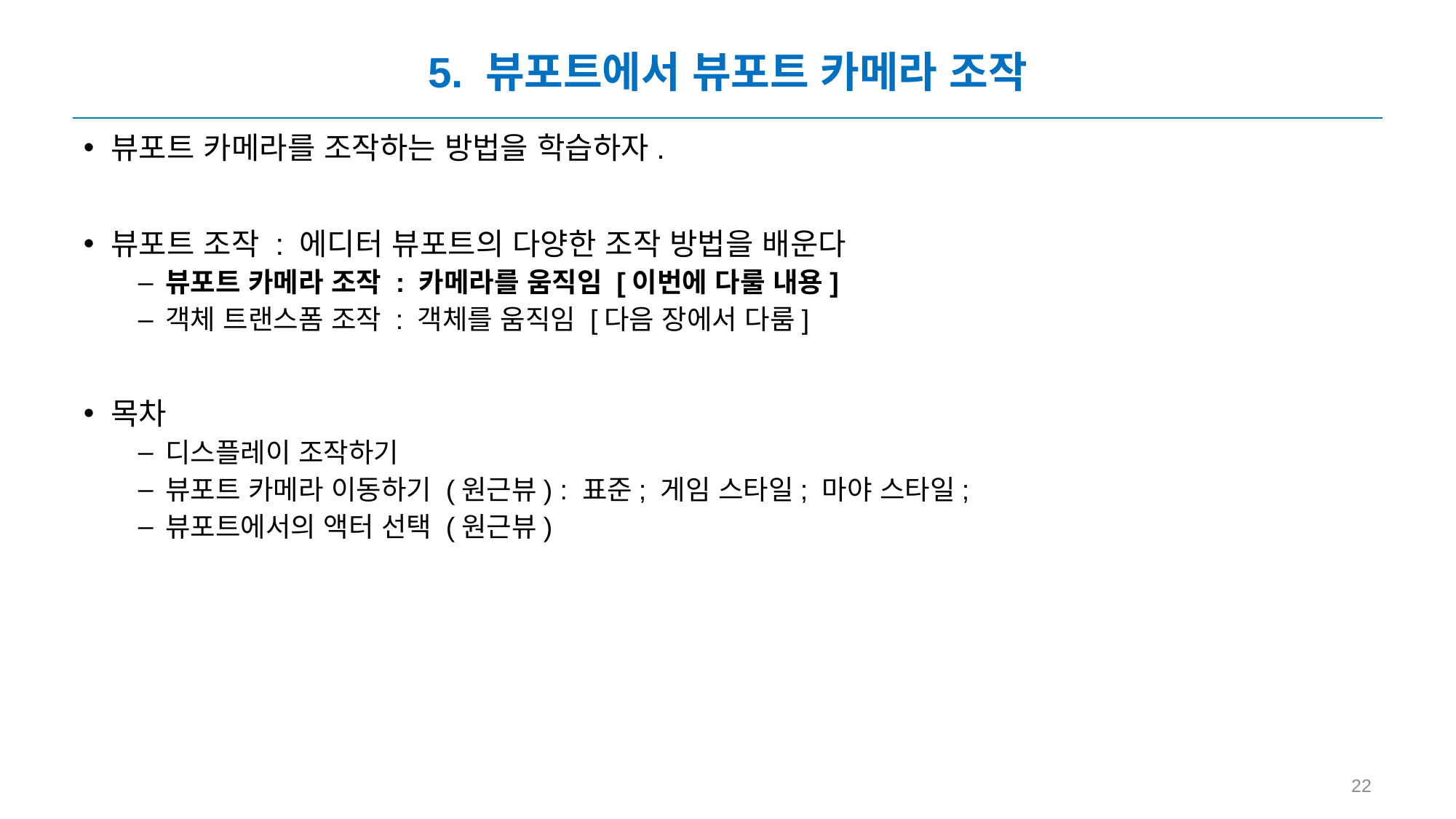

# 5. 뷰포트에서 뷰포트 카메라 조작
뷰포트 카메라를 조작하는 방법을 학습하자.

뷰포트 조작 : 에디터 뷰포트의 다양한 조작 방법을 배운다
뷰포트 카메라 조작 : 카메라를 움직임 [이번에 다룰 내용]
객체 트랜스폼 조작 : 객체를 움직임 [다음 장에서 다룸]

목차
디스플레이 조작하기
뷰포트 카메라 이동하기 (원근뷰) : 표준; 게임 스타일; 마야 스타일;
뷰포트에서의 액터 선택 (원근뷰)

22